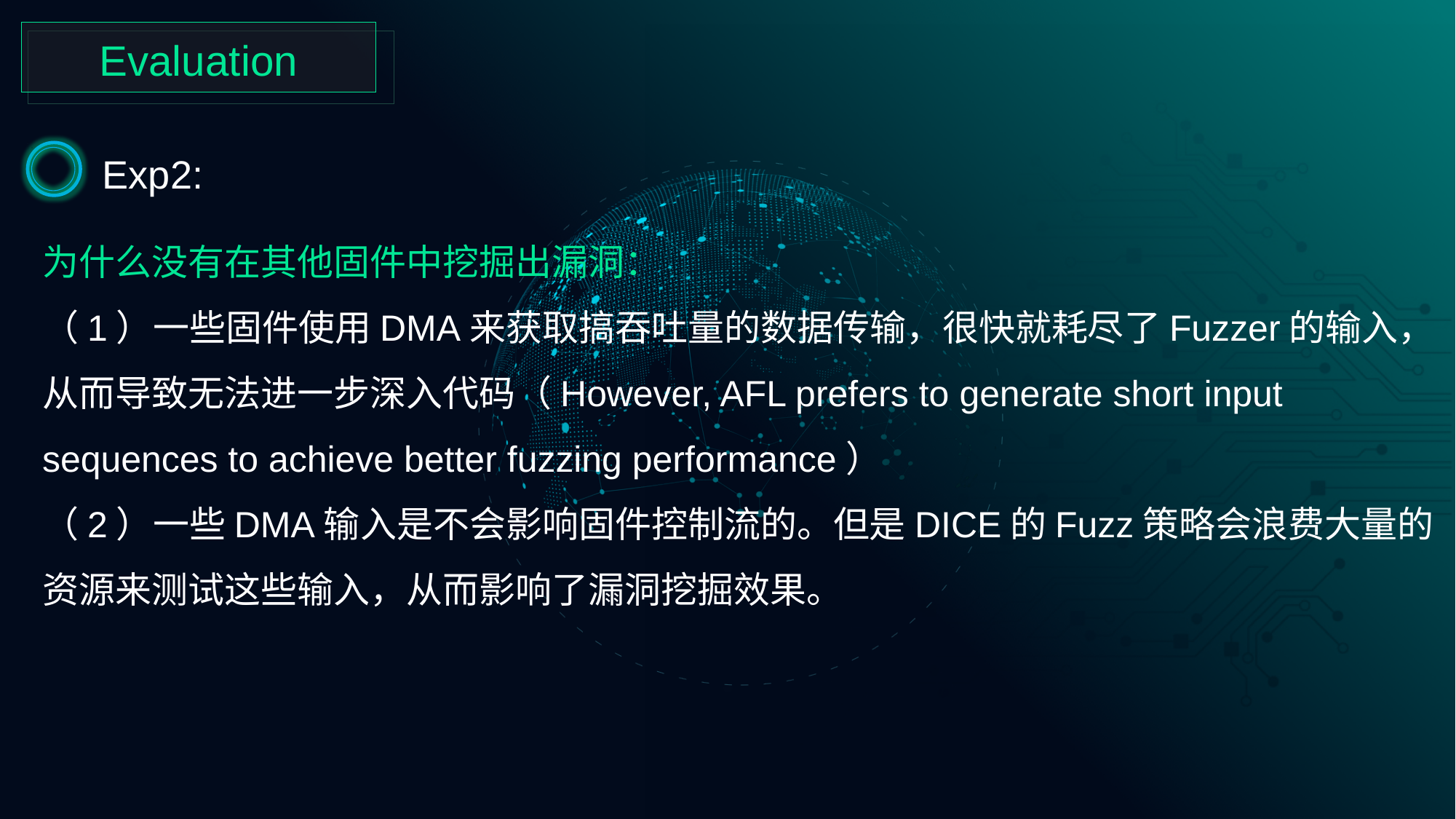

Evaluation

Exp2:
为什么没有在其他固件中挖掘出漏洞：
（1）一些固件使用DMA来获取搞吞吐量的数据传输，很快就耗尽了Fuzzer的输入，从而导致无法进一步深入代码（However, AFL prefers to generate short input sequences to achieve better fuzzing performance）
（2）一些DMA输入是不会影响固件控制流的。但是DICE的Fuzz策略会浪费大量的资源来测试这些输入，从而影响了漏洞挖掘效果。